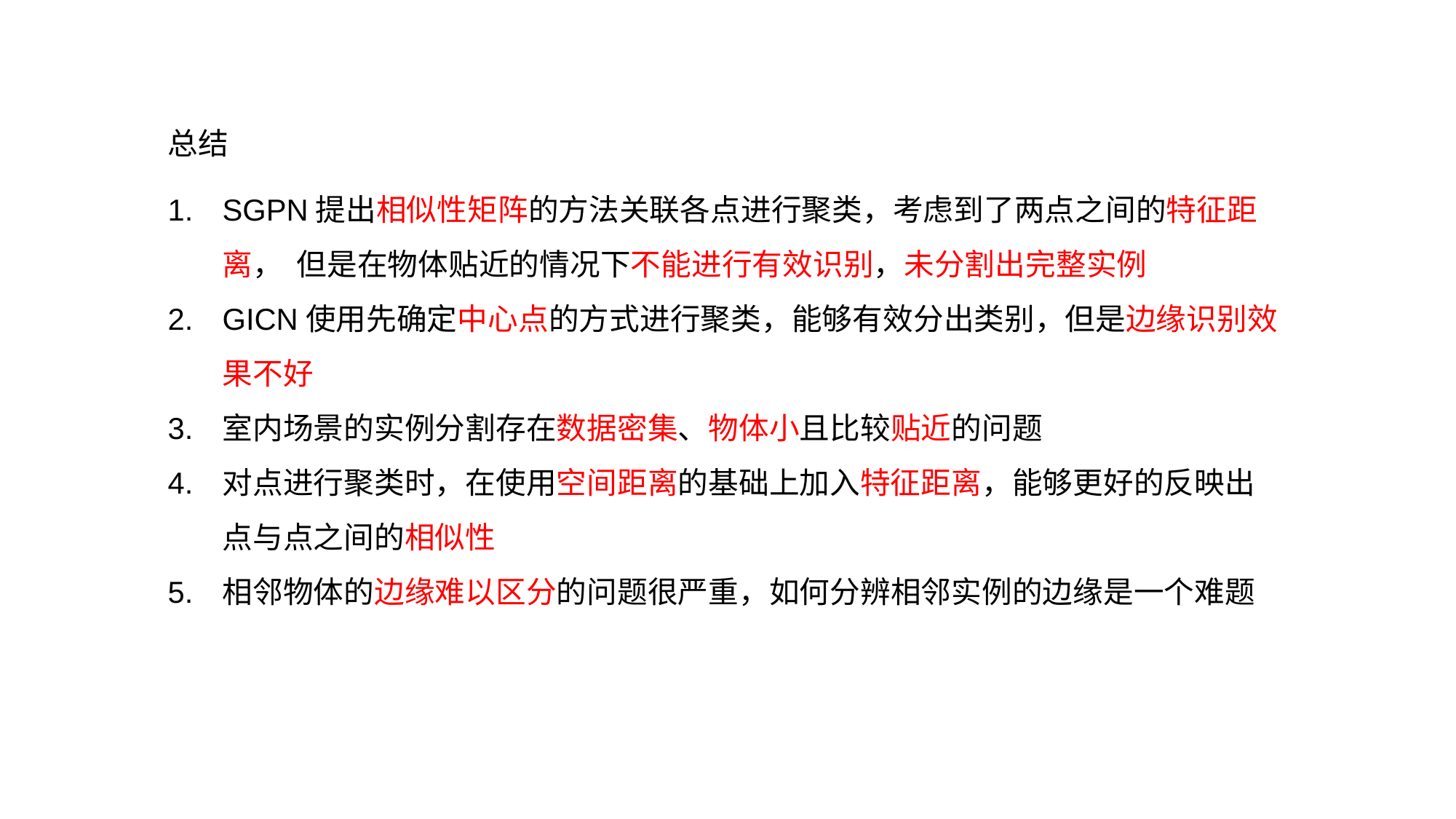

总结
SGPN提出相似性矩阵的方法关联各点进行聚类，考虑到了两点之间的特征距离，  但是在物体贴近的情况下不能进行有效识别，未分割出完整实例
GICN使用先确定中心点的方式进行聚类，能够有效分出类别，但是边缘识别效果不好
室内场景的实例分割存在数据密集、物体小且比较贴近的问题
对点进行聚类时，在使用空间距离的基础上加入特征距离，能够更好的反映出点与点之间的相似性
相邻物体的边缘难以区分的问题很严重，如何分辨相邻实例的边缘是一个难题